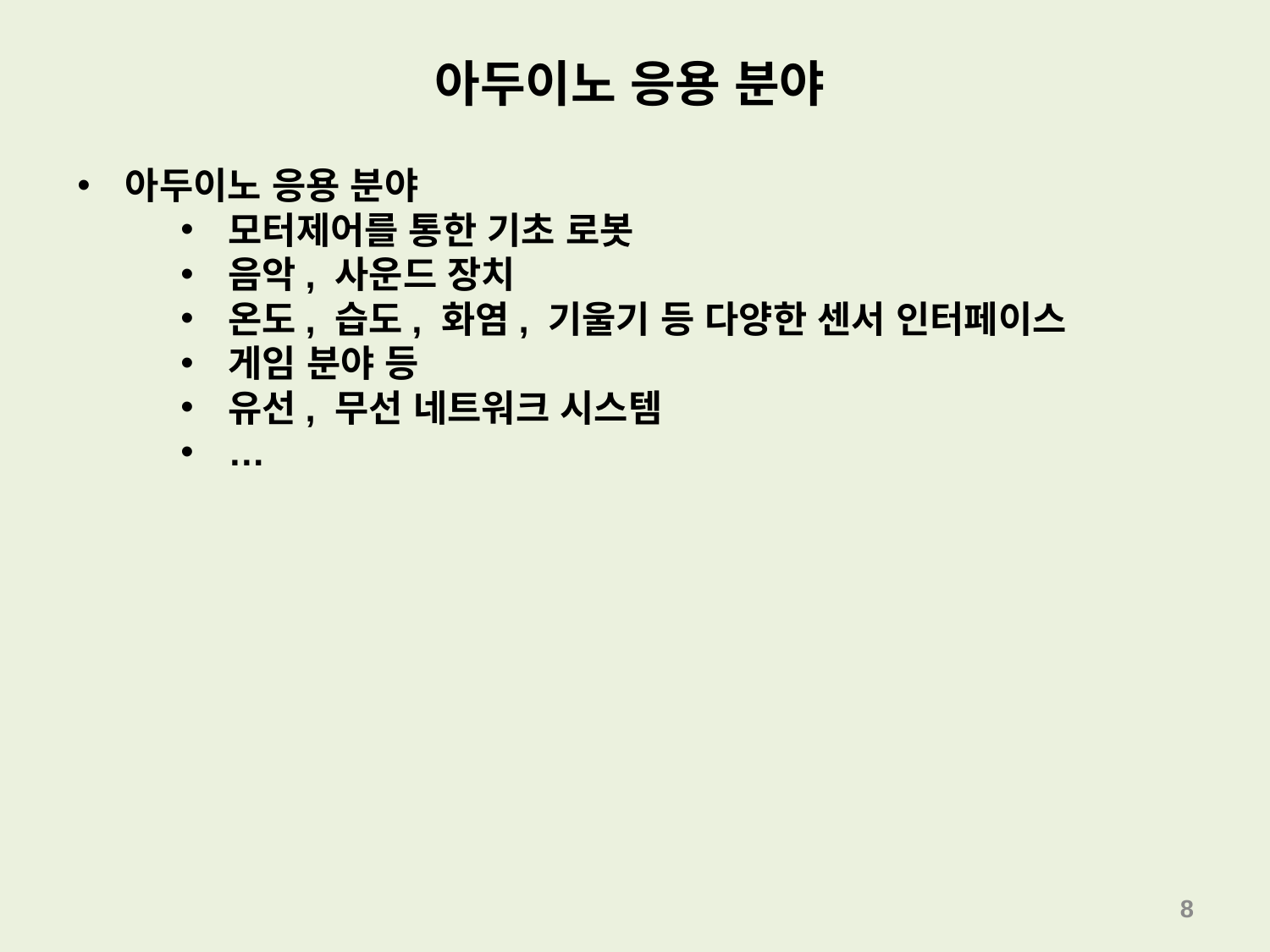

아두이노 응용 분야
아두이노 응용 분야
모터제어를 통한 기초 로봇
음악, 사운드 장치
온도, 습도, 화염, 기울기 등 다양한 센서 인터페이스
게임 분야 등
유선, 무선 네트워크 시스템
…
8